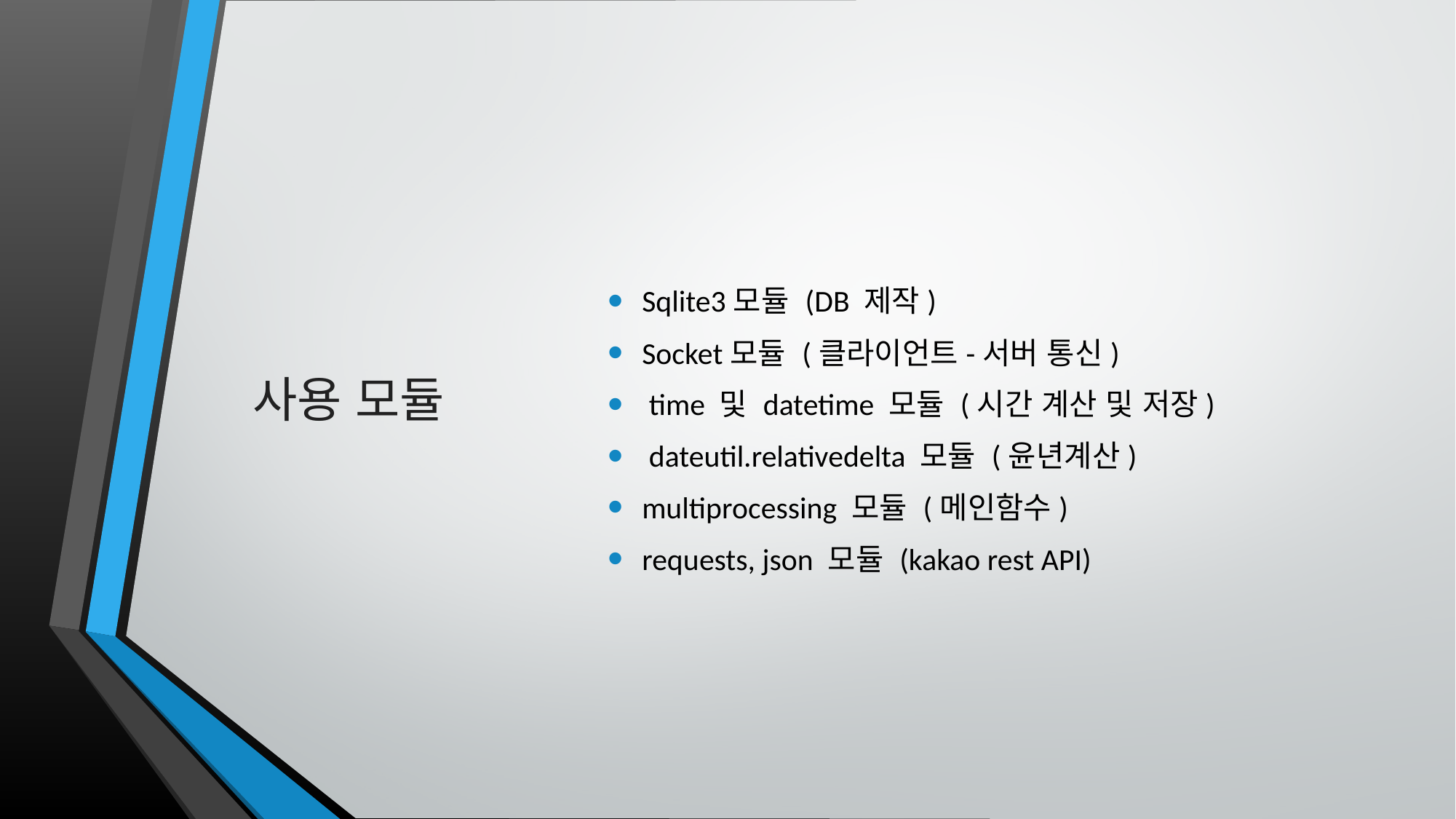

사용 모듈
Sqlite3모듈 (DB 제작)
Socket모듈 (클라이언트-서버 통신)
 time 및 datetime 모듈 (시간 계산 및 저장)
 dateutil.relativedelta 모듈 (윤년계산)
multiprocessing 모듈 (메인함수)
requests, json 모듈 (kakao rest API)